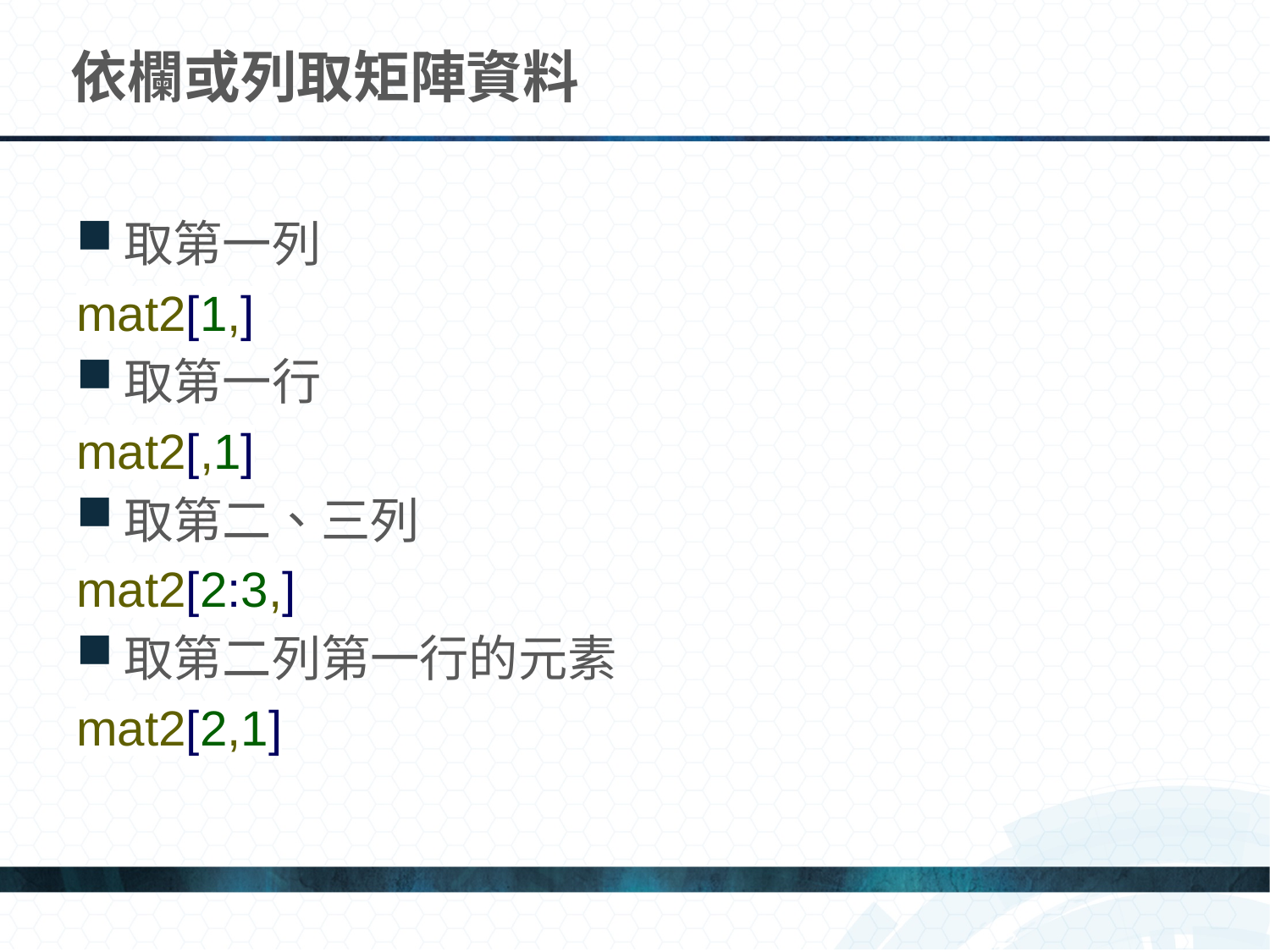

# 依欄或列取矩陣資料
取第一列
mat2[1,]
取第一行
mat2[,1]
取第二、三列
mat2[2:3,]
取第二列第一行的元素
mat2[2,1]